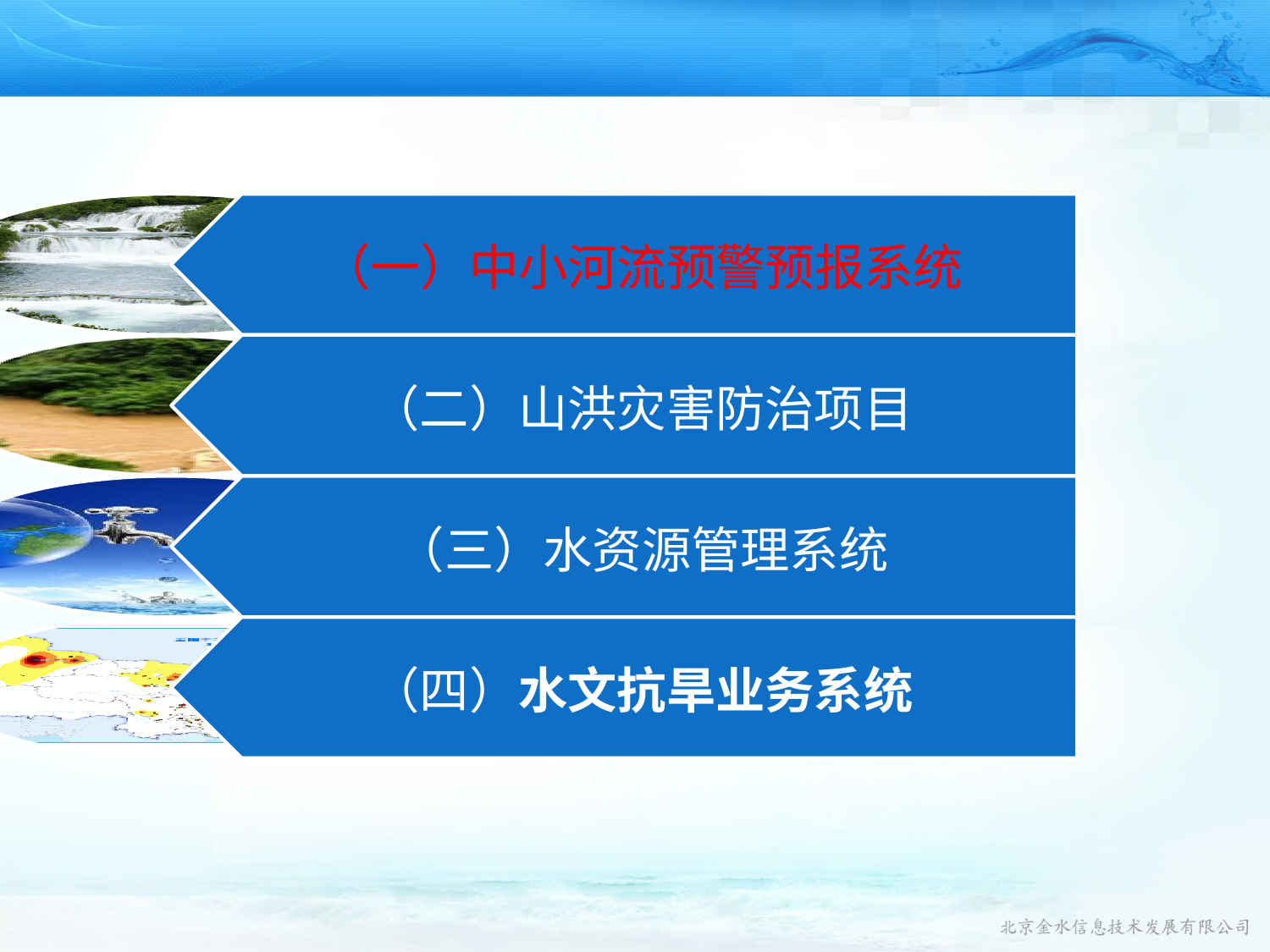

（一）中小河流预警预报系统
（二）山洪灾害防治项目
（三）水资源管理系统
（四）水文抗旱业务系统